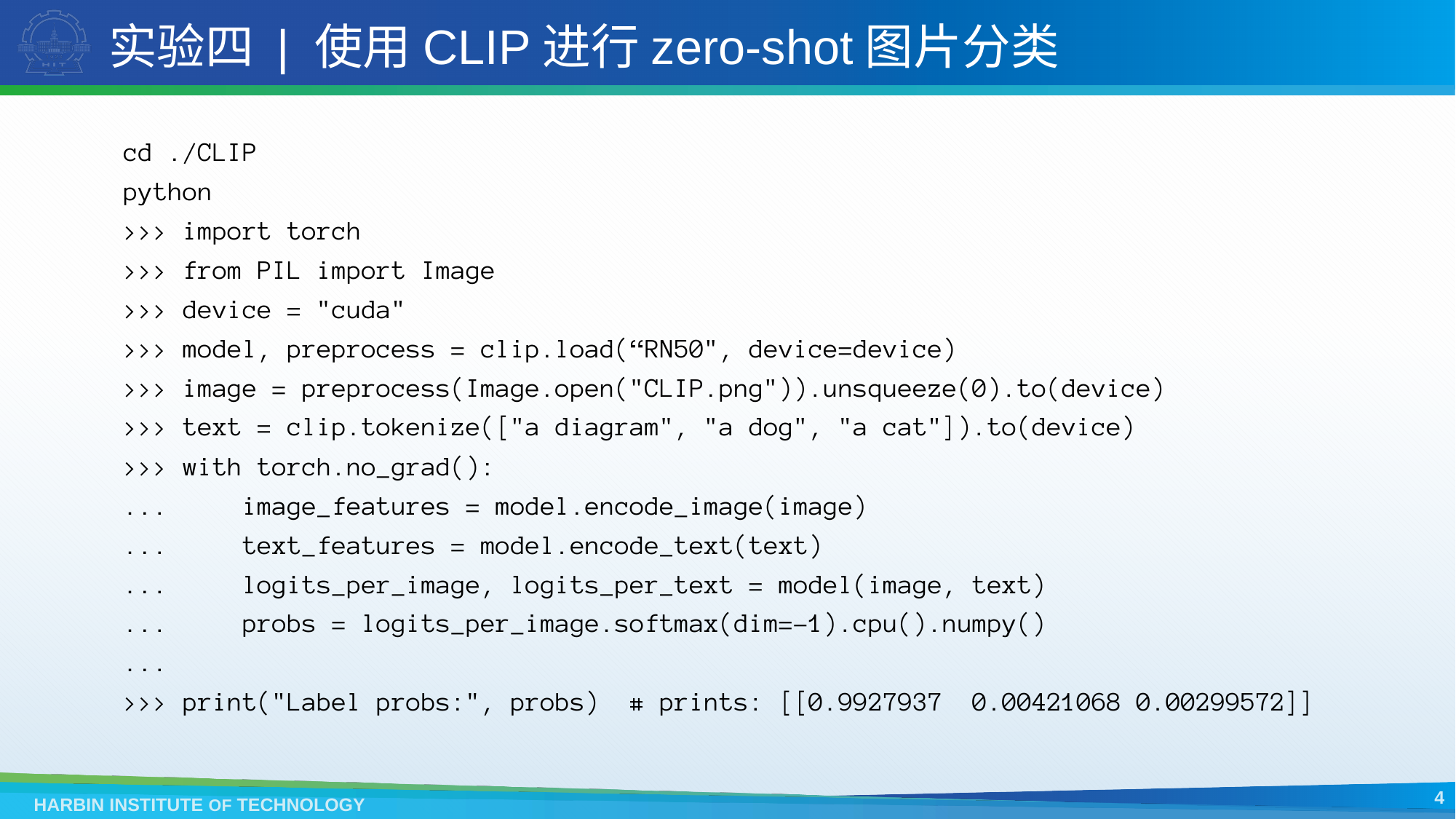

# 实验四 | 使用CLIP进行zero-shot图片分类
cd ./CLIP
python
>>> import torch
>>> from PIL import Image
>>> device = "cuda"
>>> model, preprocess = clip.load(“RN50", device=device)
>>> image = preprocess(Image.open("CLIP.png")).unsqueeze(0).to(device)
>>> text = clip.tokenize(["a diagram", "a dog", "a cat"]).to(device)
>>> with torch.no_grad():
...     image_features = model.encode_image(image)
...     text_features = model.encode_text(text)
...     logits_per_image, logits_per_text = model(image, text)
...     probs = logits_per_image.softmax(dim=-1).cpu().numpy()
...
>>> print("Label probs:", probs)  # prints: [[0.9927937  0.00421068 0.00299572]]

4
HARBIN INSTITUTE OF TECHNOLOGY